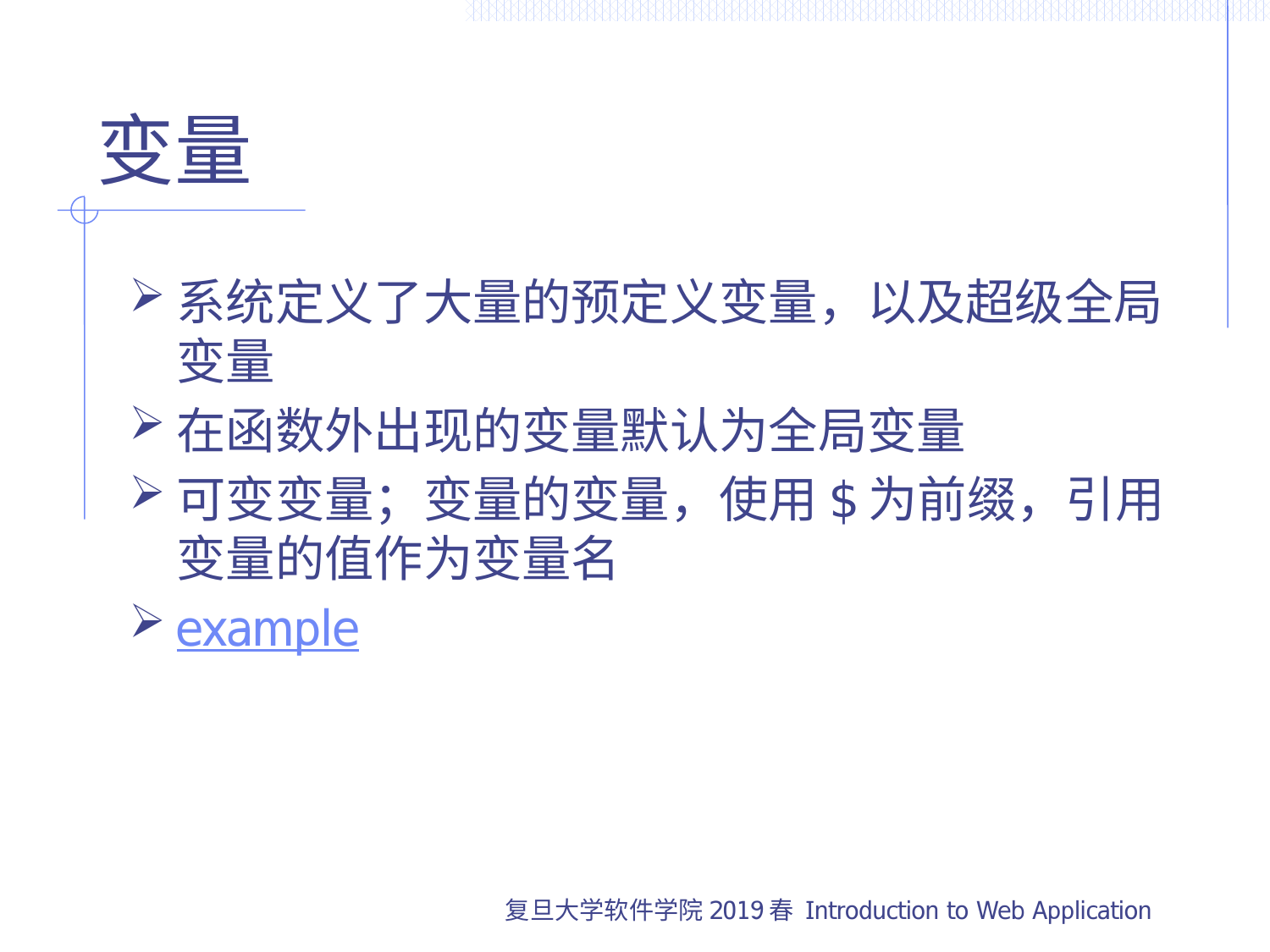

# 变量
系统定义了大量的预定义变量，以及超级全局变量
在函数外出现的变量默认为全局变量
可变变量；变量的变量，使用$为前缀，引用变量的值作为变量名
example